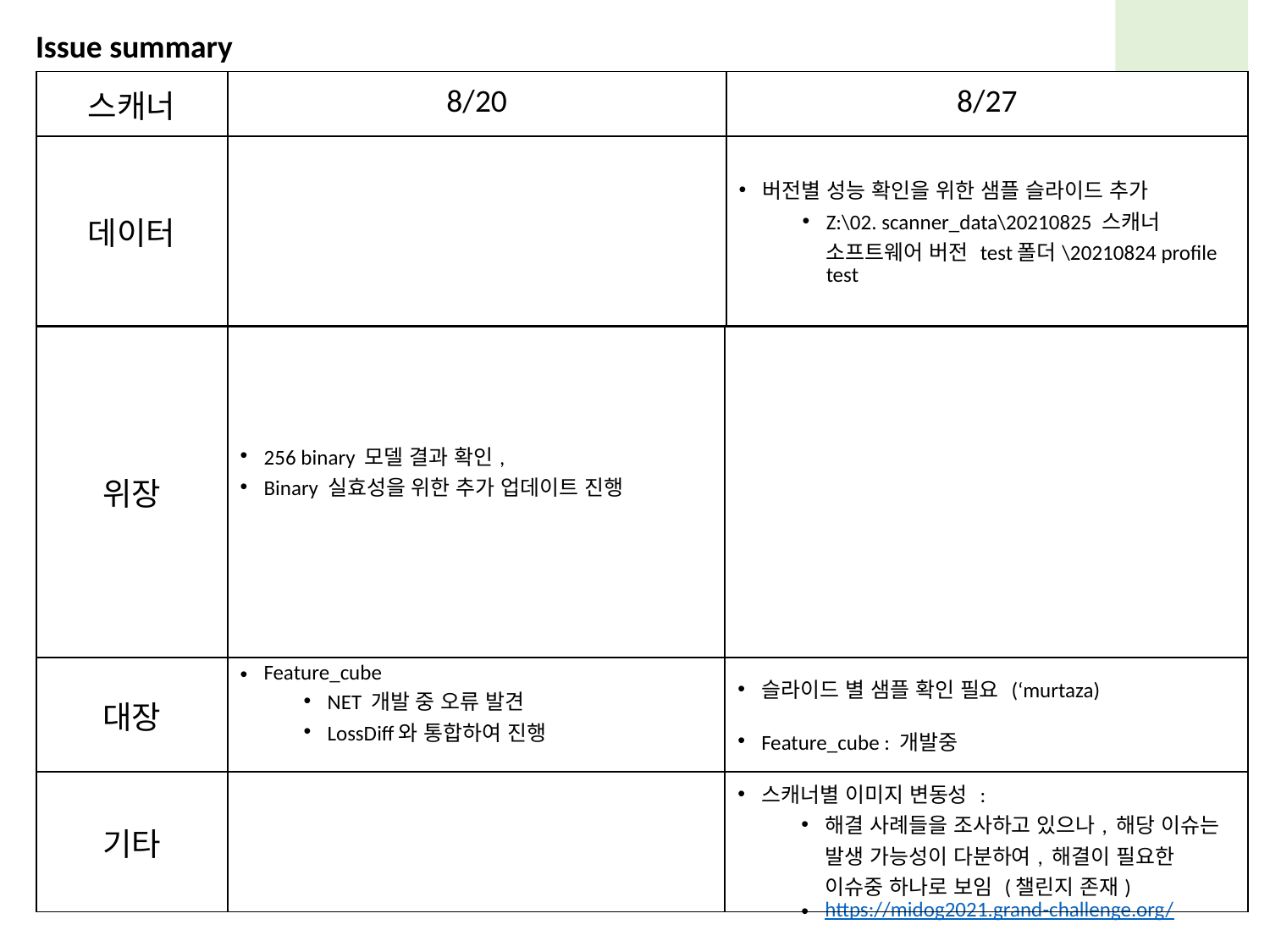

Issue summary
| 스캐너 | 8/20 | 8/27 |
| --- | --- | --- |
| 데이터 |  | 버전별 성능 확인을 위한 샘플 슬라이드 추가 Z:\02. scanner\_data\20210825 스캐너 소프트웨어 버전 test폴더\20210824 profile test |
|  |  |  |
| 위장 | 256 binary 모델 결과 확인, Binary 실효성을 위한 추가 업데이트 진행 |  |
| --- | --- | --- |
| 대장 | Feature\_cube NET 개발 중 오류 발견 LossDiff와 통합하여 진행 | 슬라이드 별 샘플 확인 필요 (‘murtaza) Feature\_cube : 개발중 |
| 기타 |  | 스캐너별 이미지 변동성 : 해결 사례들을 조사하고 있으나, 해당 이슈는 발생 가능성이 다분하여, 해결이 필요한 이슈중 하나로 보임 (챌린지 존재) https://midog2021.grand-challenge.org/ |